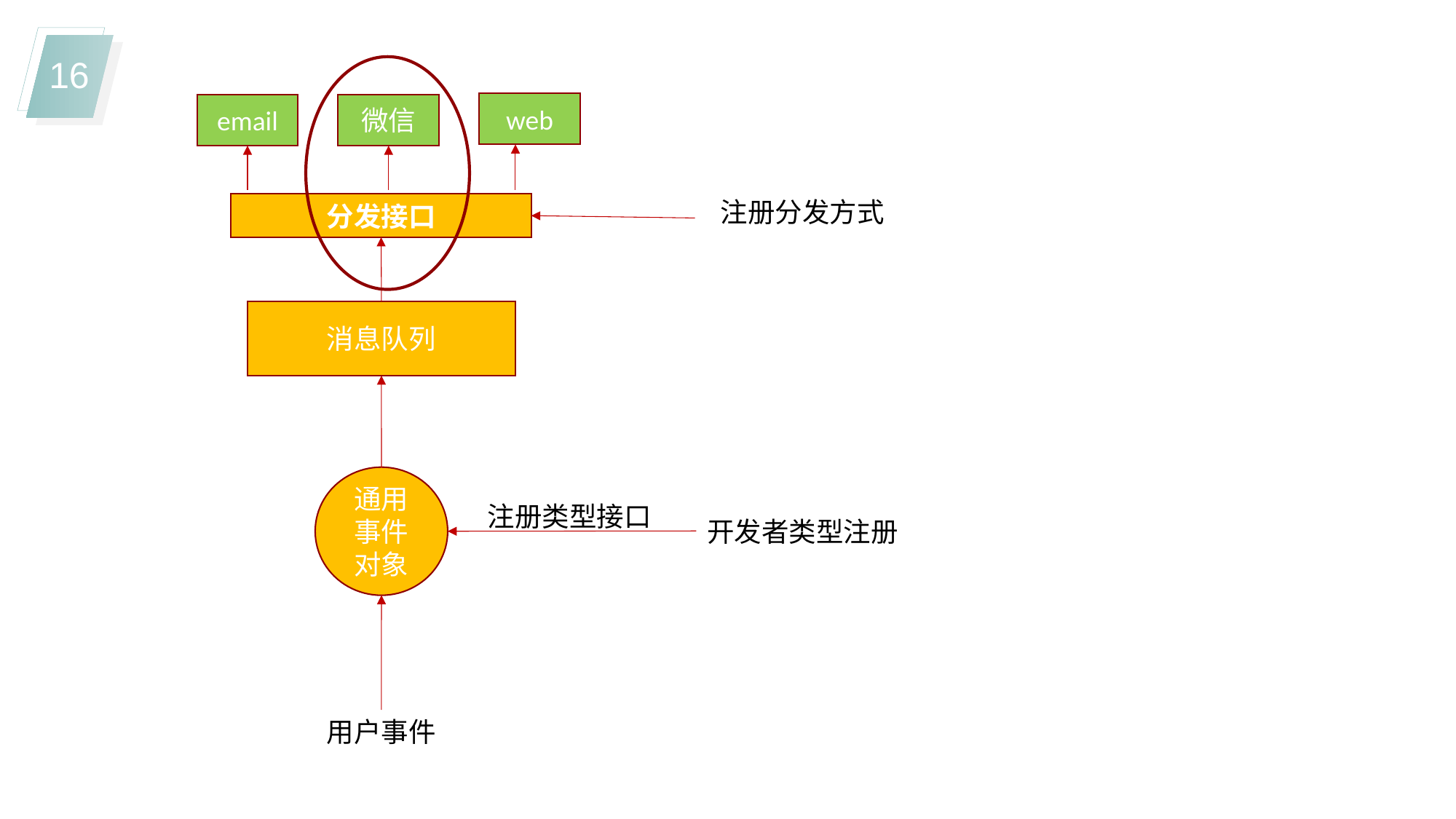

web
email
微信
注册分发方式
分发接口
消息队列
通用事件对象
注册类型接口
开发者类型注册
用户事件